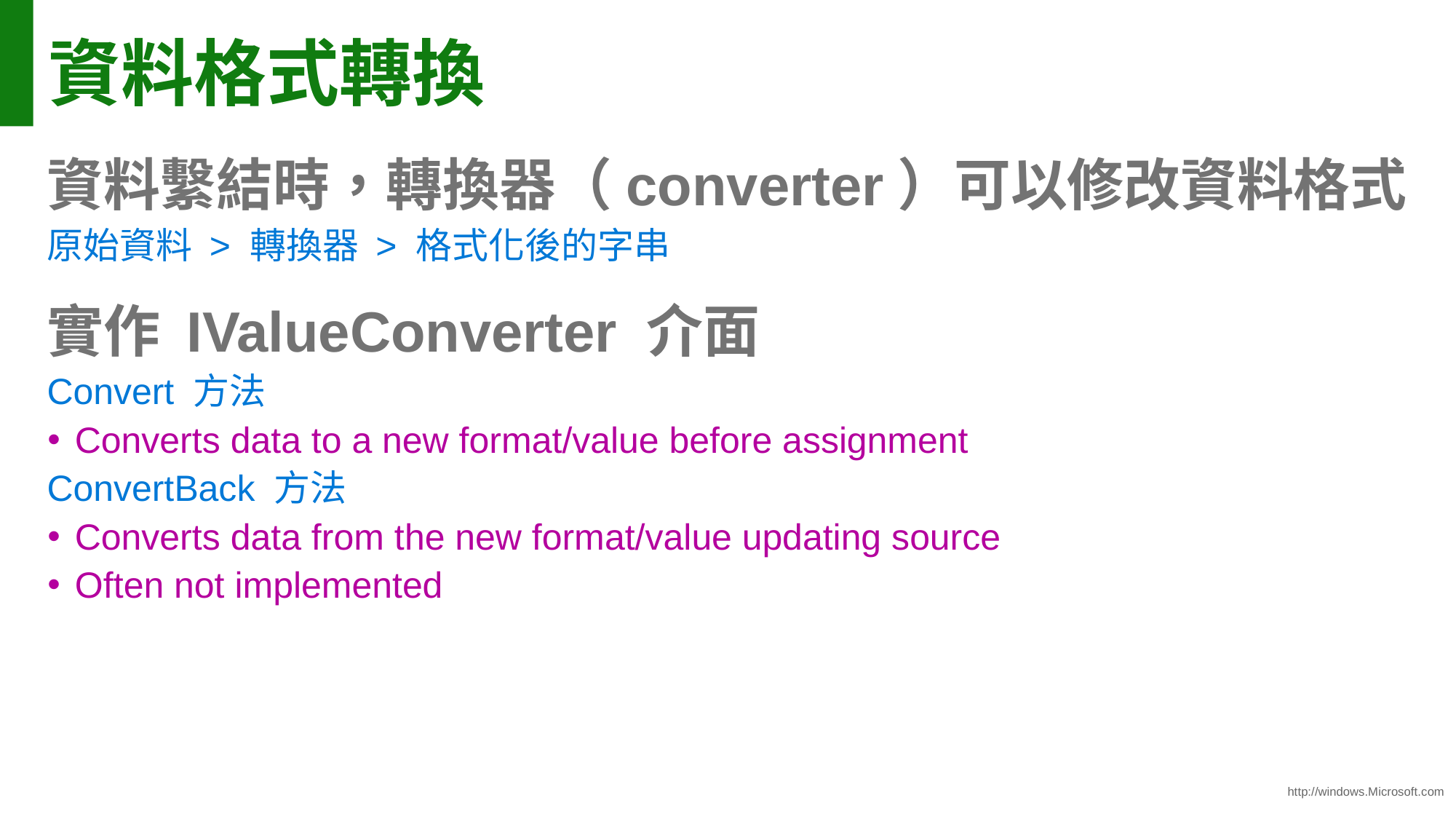

# 資料格式轉換
資料繫結時，轉換器（converter）可以修改資料格式
原始資料 > 轉換器 > 格式化後的字串
實作 IValueConverter 介面
Convert 方法
Converts data to a new format/value before assignment
ConvertBack 方法
Converts data from the new format/value updating source
Often not implemented